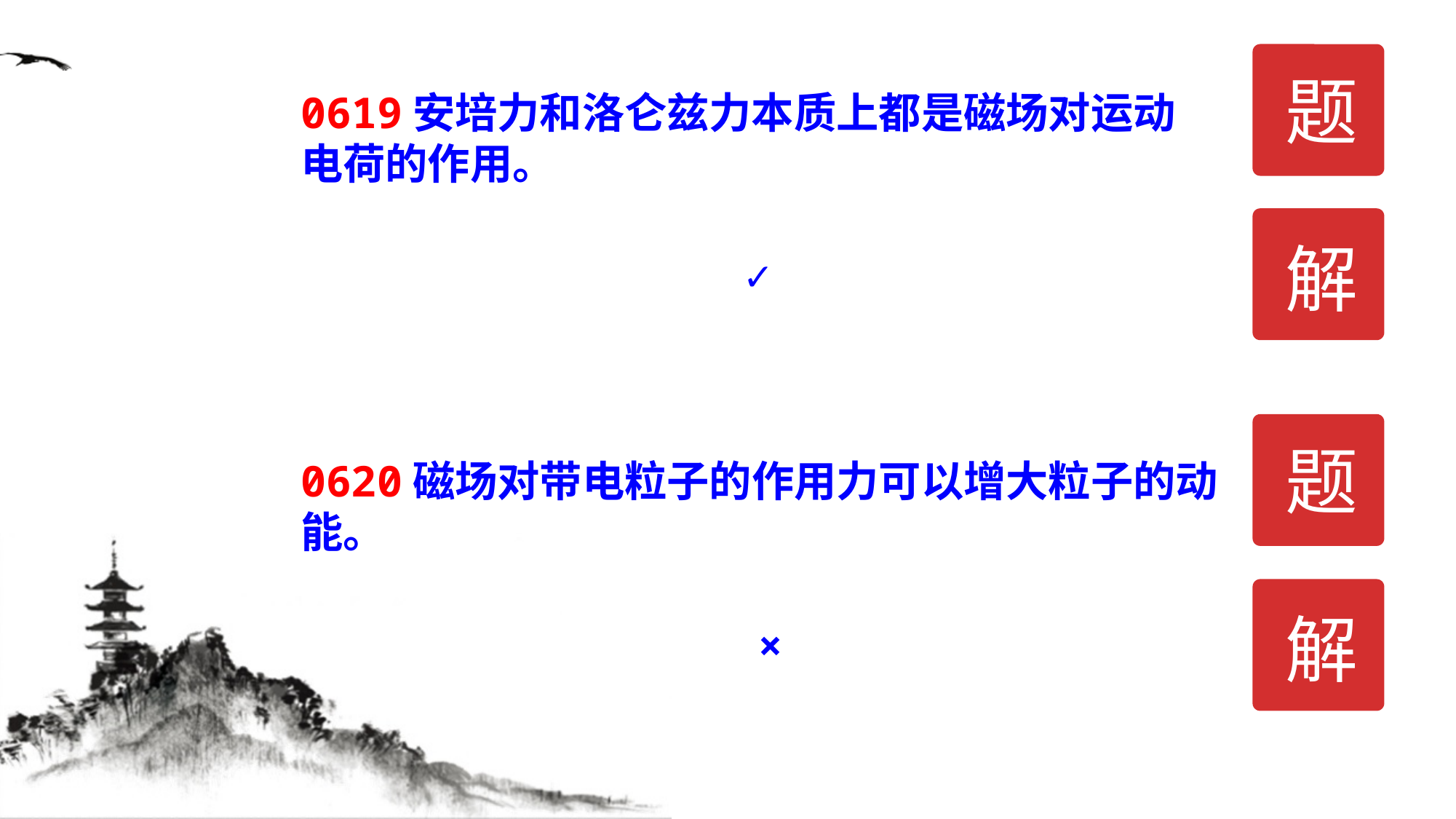

题
0619安培力和洛仑兹力本质上都是磁场对运动电荷的作用。

解
✓

题
0620磁场对带电粒子的作用力可以增大粒子的动能。

解
×